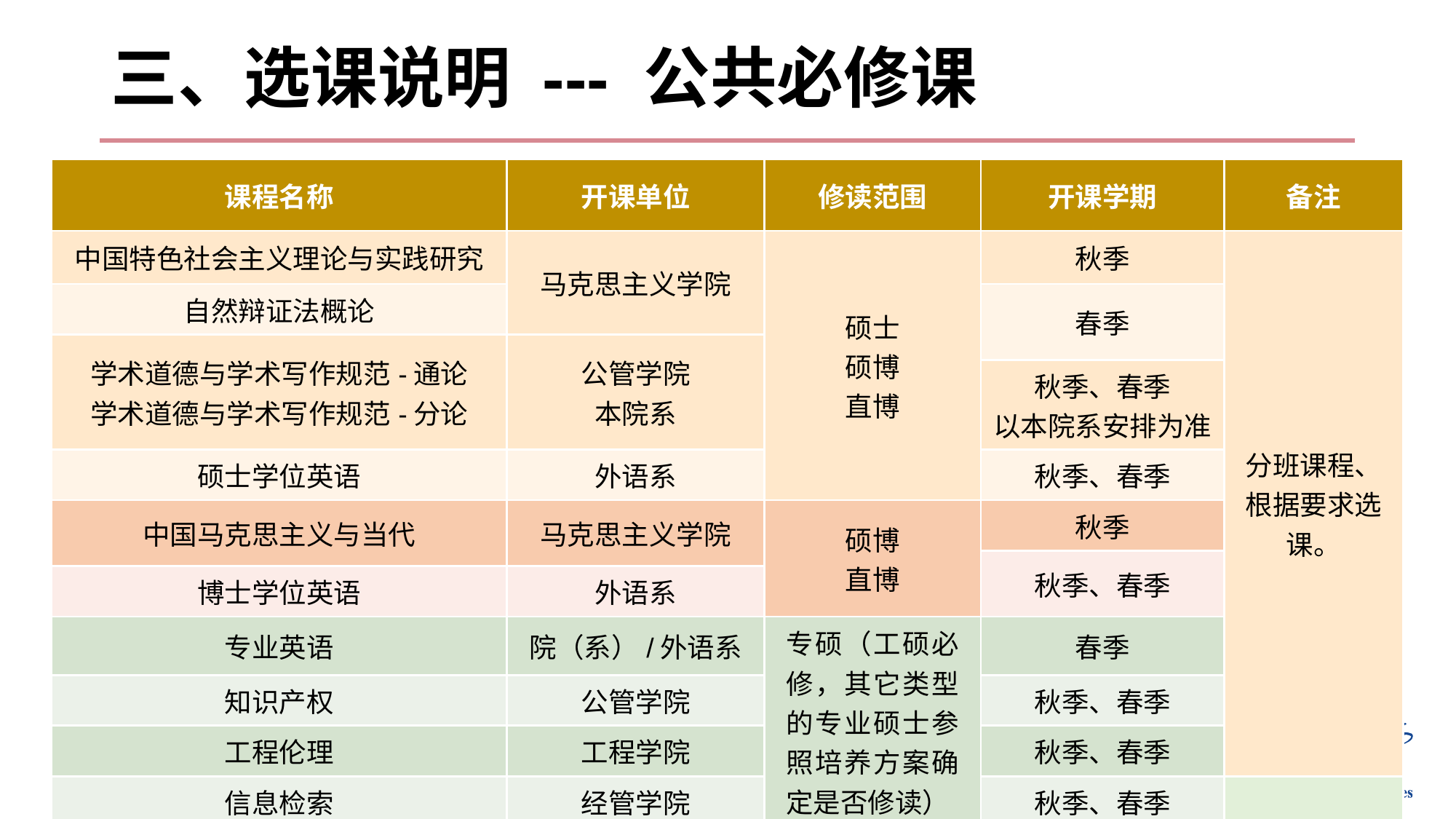

# 三、选课说明 --- 公共必修课
| 课程名称 | 开课单位 | 修读范围 | 开课学期 | 备注 |
| --- | --- | --- | --- | --- |
| 中国特色社会主义理论与实践研究 | 马克思主义学院 | 硕士 硕博 直博 | 秋季 | 分班课程、根据要求选课。 |
| 自然辩证法概论 |  |  | 春季 |  |
| 学术道德与学术写作规范-通论 学术道德与学术写作规范-分论 | 公管学院 本院系 |  |  |  |
|  |  |  | 秋季、春季 以本院系安排为准 |  |
| 硕士学位英语 | 外语系 |  | 秋季、春季 |  |
| 中国马克思主义与当代 | 马克思主义学院 | 硕博 直博 | 秋季 |  |
|  |  |  | 秋季、春季 |  |
| 博士学位英语 | 外语系 |  |  |  |
| 专业英语 | 院（系）/外语系 | 专硕（工硕必修，其它类型的专业硕士参照培养方案确定是否修读） | 春季 |  |
| 知识产权 | 公管学院 |  | 秋季、春季 |  |
| 工程伦理 | 工程学院 |  | 秋季、春季 |  |
| 信息检索 | 经管学院 |  | 秋季、春季 |  |